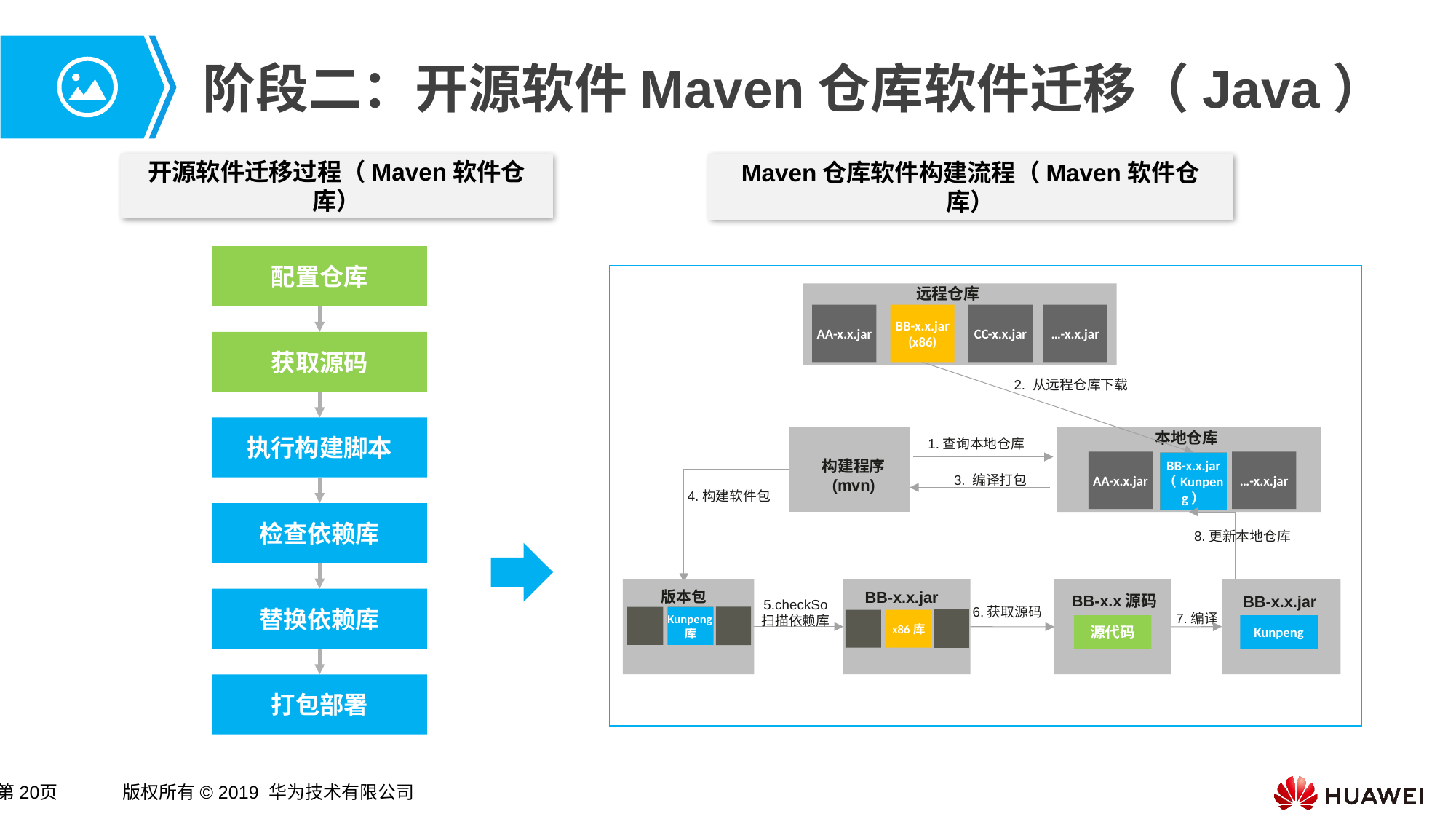

# 阶段二：开源软件Maven仓库软件迁移（Java）
开源软件迁移过程（Maven软件仓库）
Maven仓库软件构建流程（Maven软件仓库）
配置仓库

远程仓库

AA-x.x.jar
BB-x.x.jar (x86)
CC-x.x.jar
…-x.x.jar
获取源码
2. 从远程仓库下载
执行构建脚本
本地仓库

1.查询本地仓库
构建程序
(mvn)
…-x.x.jar
AA-x.x.jar
BB-x.x.jar （Kunpeng）
BB-x.x.jar (x86)
3. 编译打包
4.构建软件包
检查依赖库
8.更新本地仓库

BB-x.x.jar
版本包
BB-x.x源码
BB-x.x.jar
替换依赖库
5.checkSo
扫描依赖库
6.获取源码
7.编译

Kunpeng库

x86库

x86库
源代码
Kunpeng
打包部署